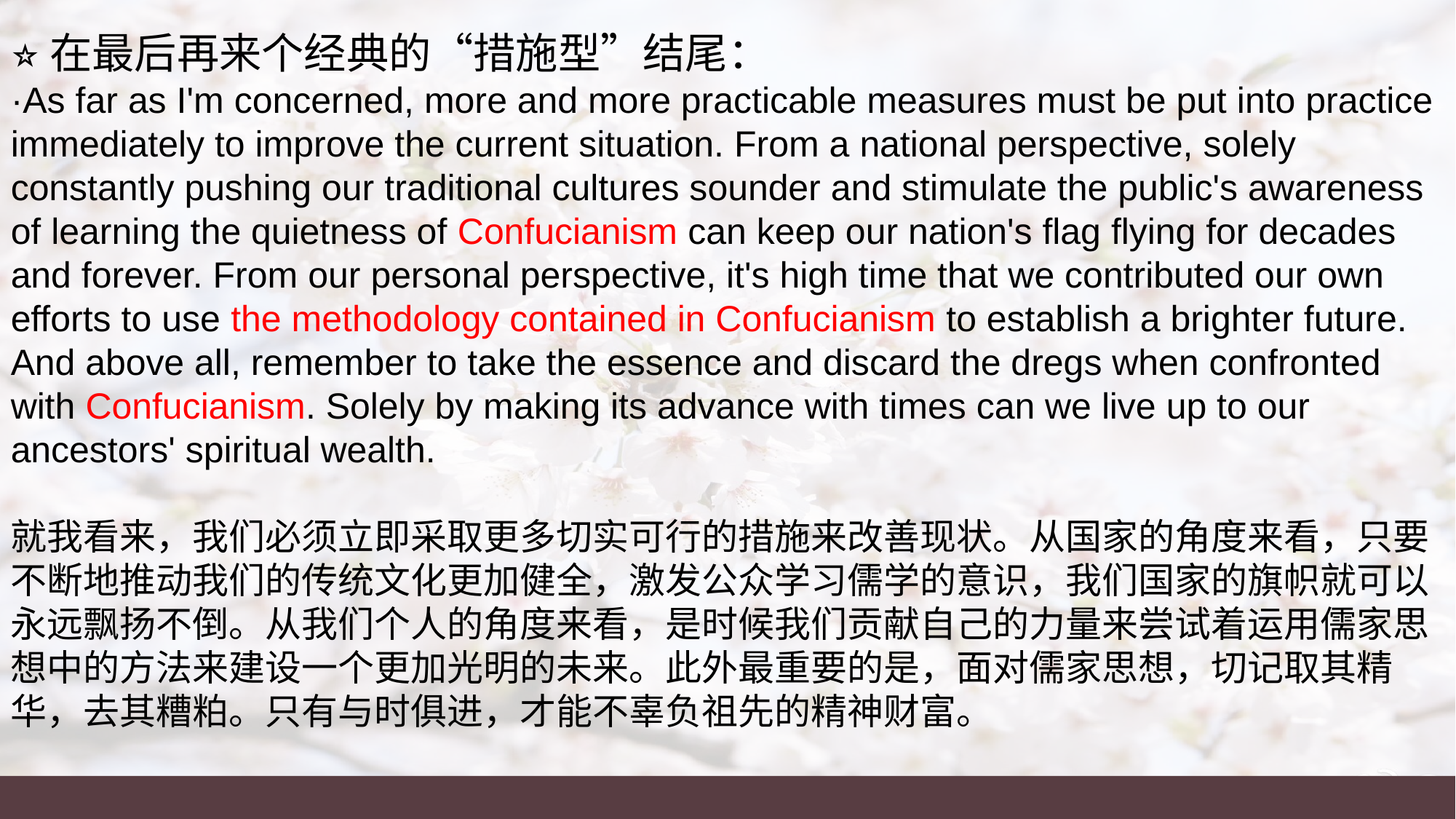

⭐在最后再来个经典的“措施型”结尾：
·As far as I'm concerned, more and more practicable measures must be put into practice immediately to improve the current situation. From a national perspective, solely constantly pushing our traditional cultures sounder and stimulate the public's awareness of learning the quietness of Confucianism can keep our nation's flag flying for decades and forever. From our personal perspective, it's high time that we contributed our own efforts to use the methodology contained in Confucianism to establish a brighter future. And above all, remember to take the essence and discard the dregs when confronted with Confucianism. Solely by making its advance with times can we live up to our ancestors' spiritual wealth.

就我看来，我们必须立即采取更多切实可行的措施来改善现状。从国家的角度来看，只要不断地推动我们的传统文化更加健全，激发公众学习儒学的意识，我们国家的旗帜就可以永远飘扬不倒。从我们个人的角度来看，是时候我们贡献自己的力量来尝试着运用儒家思想中的方法来建设一个更加光明的未来。此外最重要的是，面对儒家思想，切记取其精华，去其糟粕。只有与时俱进，才能不辜负祖先的精神财富。